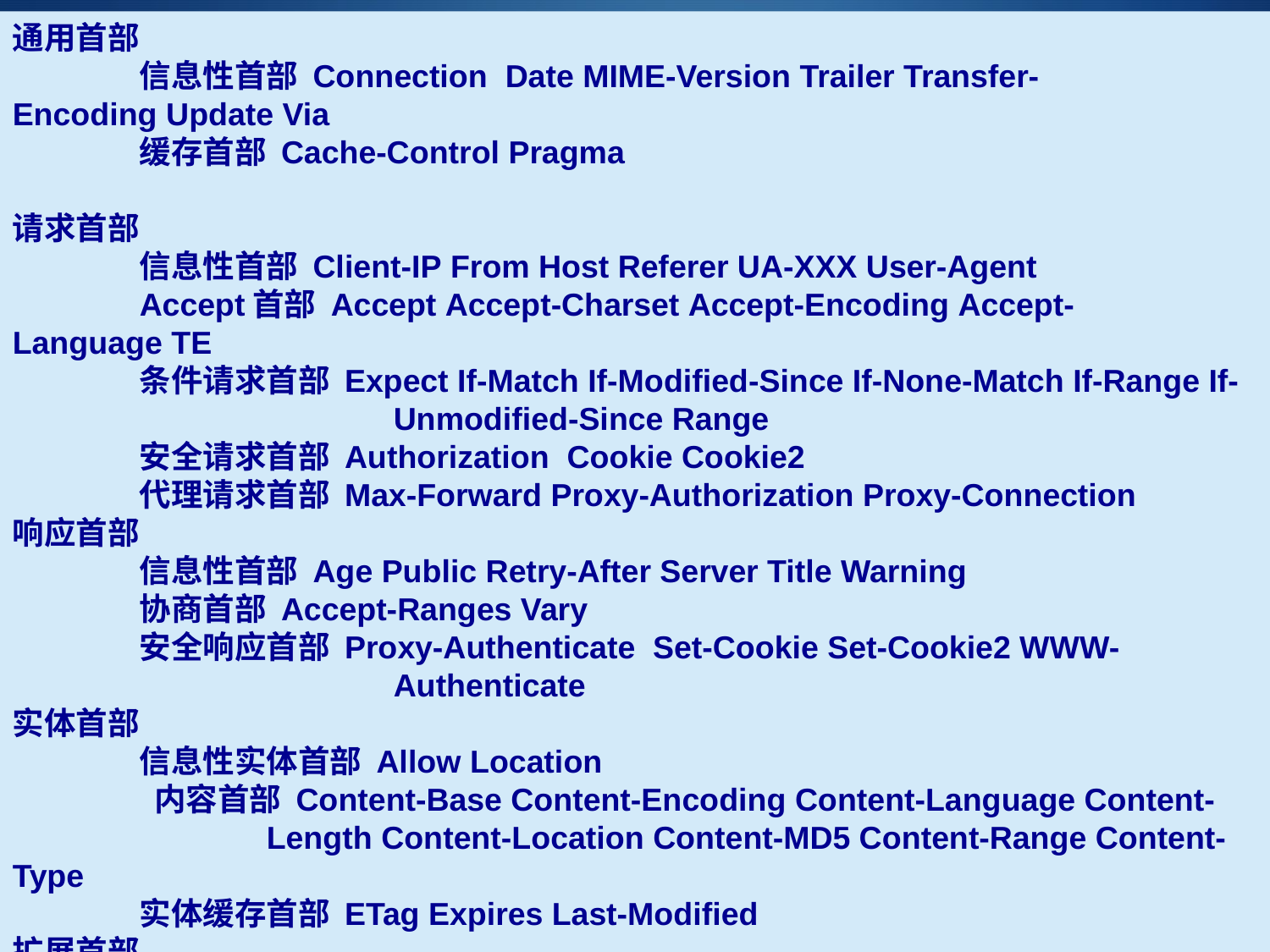

通用首部
	信息性首部 Connection  Date MIME-Version Trailer Transfer-Encoding Update Via
	缓存首部 Cache-Control Pragma

请求首部
	信息性首部 Client-IP From Host Referer UA-XXX User-Agent
	Accept首部 Accept Accept-Charset Accept-Encoding Accept-Language TE
	条件请求首部 Expect If-Match If-Modified-Since If-None-Match If-Range If-			Unmodified-Since Range
	安全请求首部 Authorization  Cookie Cookie2
	代理请求首部 Max-Forward Proxy-Authorization Proxy-Connection
响应首部
	信息性首部 Age Public Retry-After Server Title Warning
	协商首部 Accept-Ranges Vary
	安全响应首部 Proxy-Authenticate  Set-Cookie Set-Cookie2 WWW-				Authenticate
实体首部
	信息性实体首部 Allow Location
	 内容首部 Content-Base Content-Encoding Content-Language Content-		Length Content-Location Content-MD5 Content-Range Content-Type
	实体缓存首部 ETag Expires Last-Modified
扩展首部
	无定义
查看更详细
# HTTP报文信息